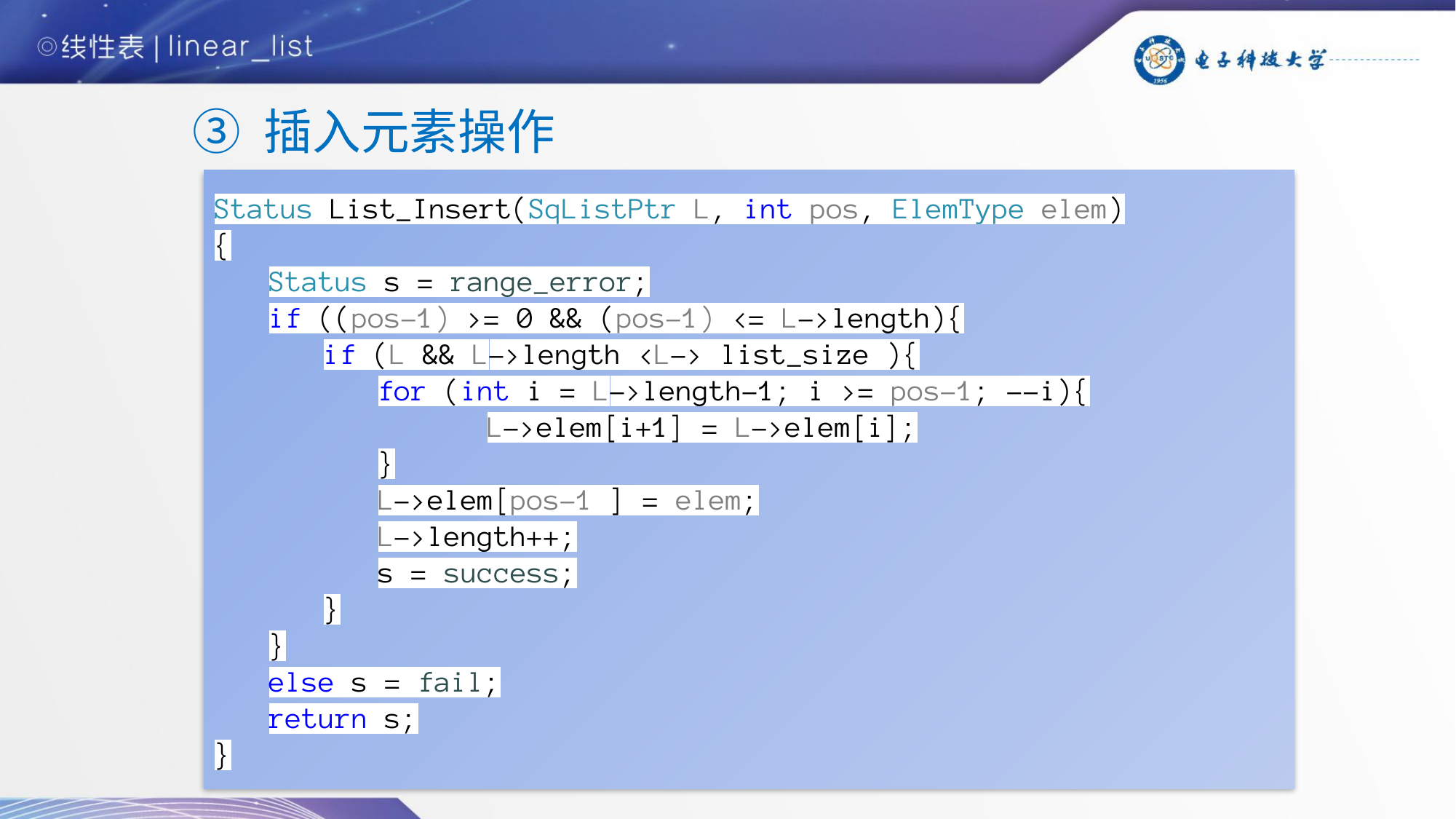

# ③ 插入元素操作
Status List_Insert(SqListPtr L, int pos, ElemType elem)
{
Status s = range_error;
if ((pos-1) >= 0 && (pos-1) <= L->length){
if (L && L->length <L-> list_size ){
for (int i = L->length-1; i >= pos-1; --i){
	L->elem[i+1] = L->elem[i];
}
L->elem[pos-1 ] = elem;
L->length++;
s = success;
}
}
else s = fail;
return s;
}